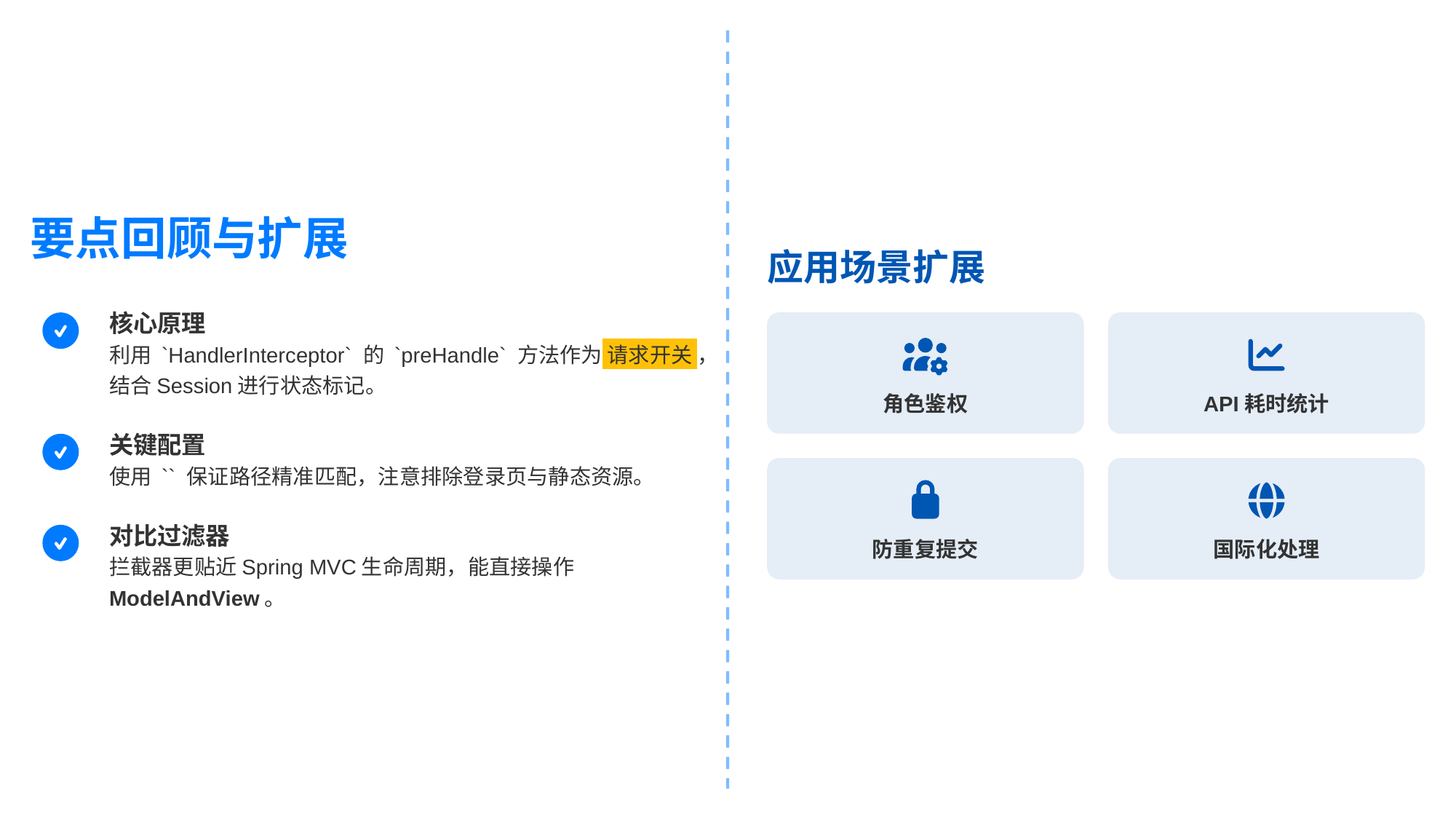

要点回顾与扩展
应用场景扩展
核心原理

利用 `HandlerInterceptor` 的 `preHandle` 方法作为 请求开关 ，结合Session进行状态标记。

角色鉴权
API耗时统计
关键配置

使用 `` 保证路径精准匹配，注意排除登录页与静态资源。

对比过滤器

防重复提交
国际化处理
拦截器更贴近Spring MVC生命周期，能直接操作ModelAndView。